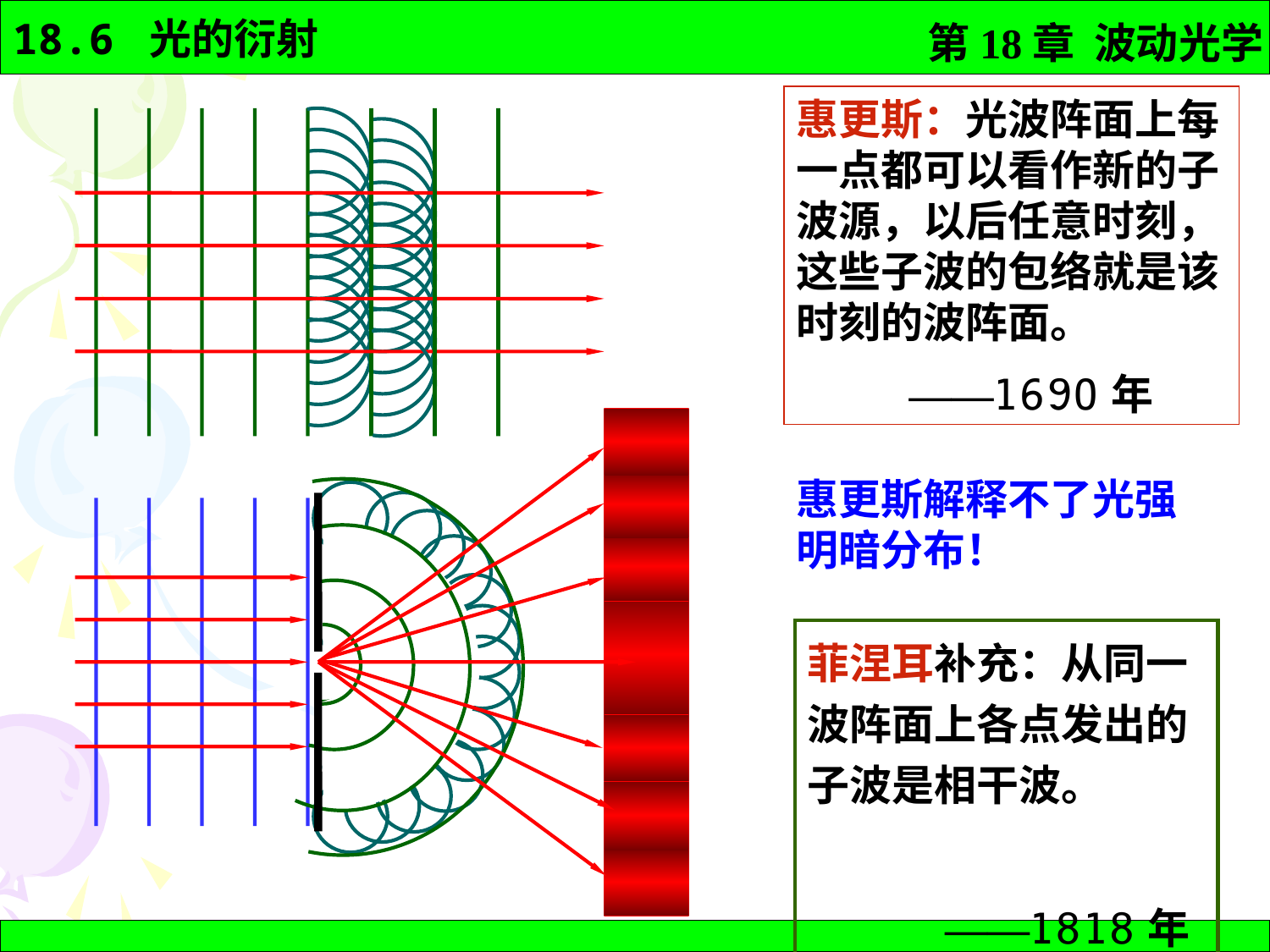

惠更斯：光波阵面上每一点都可以看作新的子波源，以后任意时刻，这些子波的包络就是该时刻的波阵面。
         ——1690年

惠更斯解释不了光强明暗分布！
菲涅耳补充：从同一波阵面上各点发出的子波是相干波。
           ——1818年